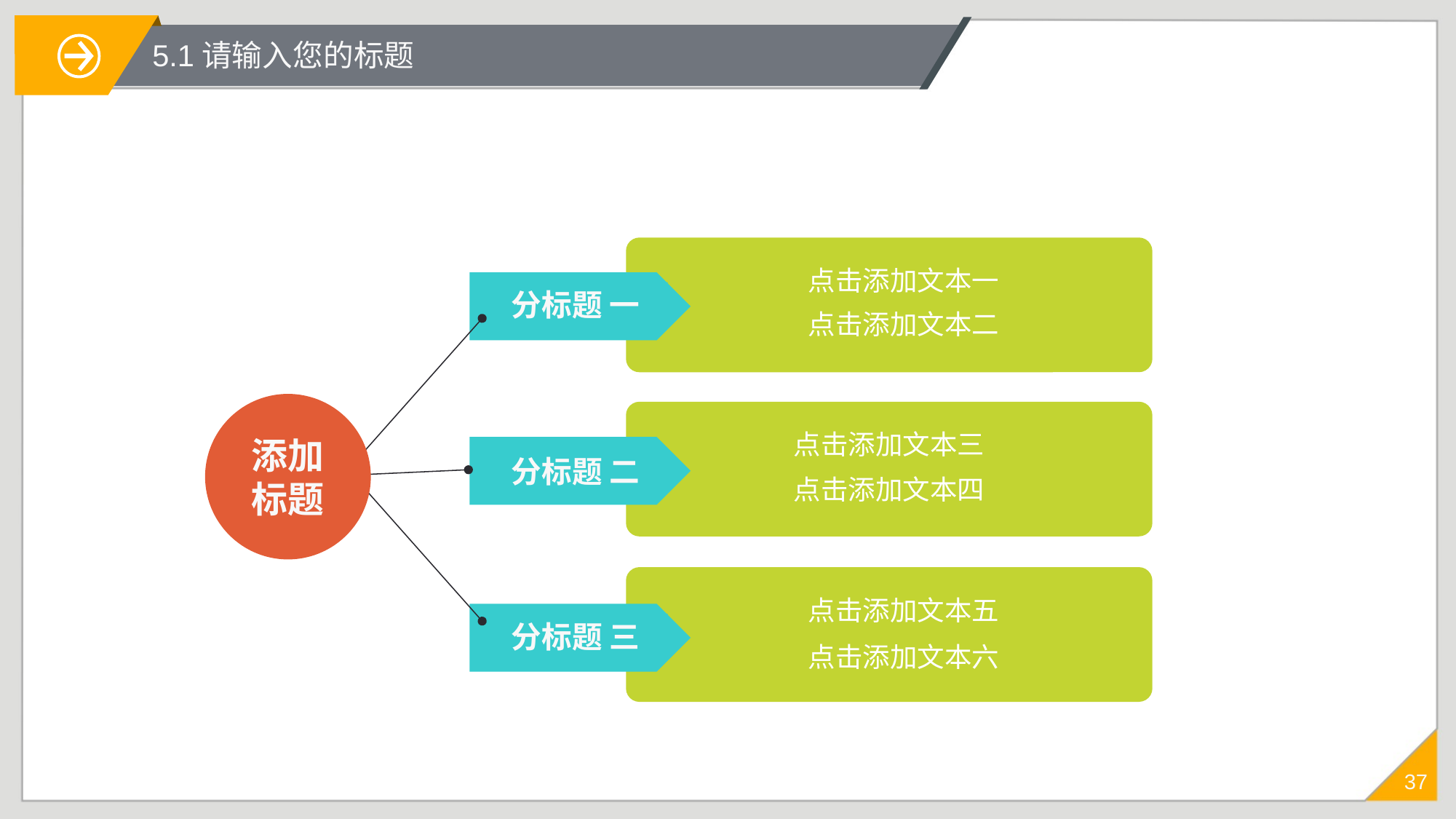

5.1请输入您的标题

点击添加文本一

点击添加文本二

分标题 一

添加
标题

点击添加文本三

点击添加文本四

分标题 二

点击添加文本五
点击添加文本六

分标题 三